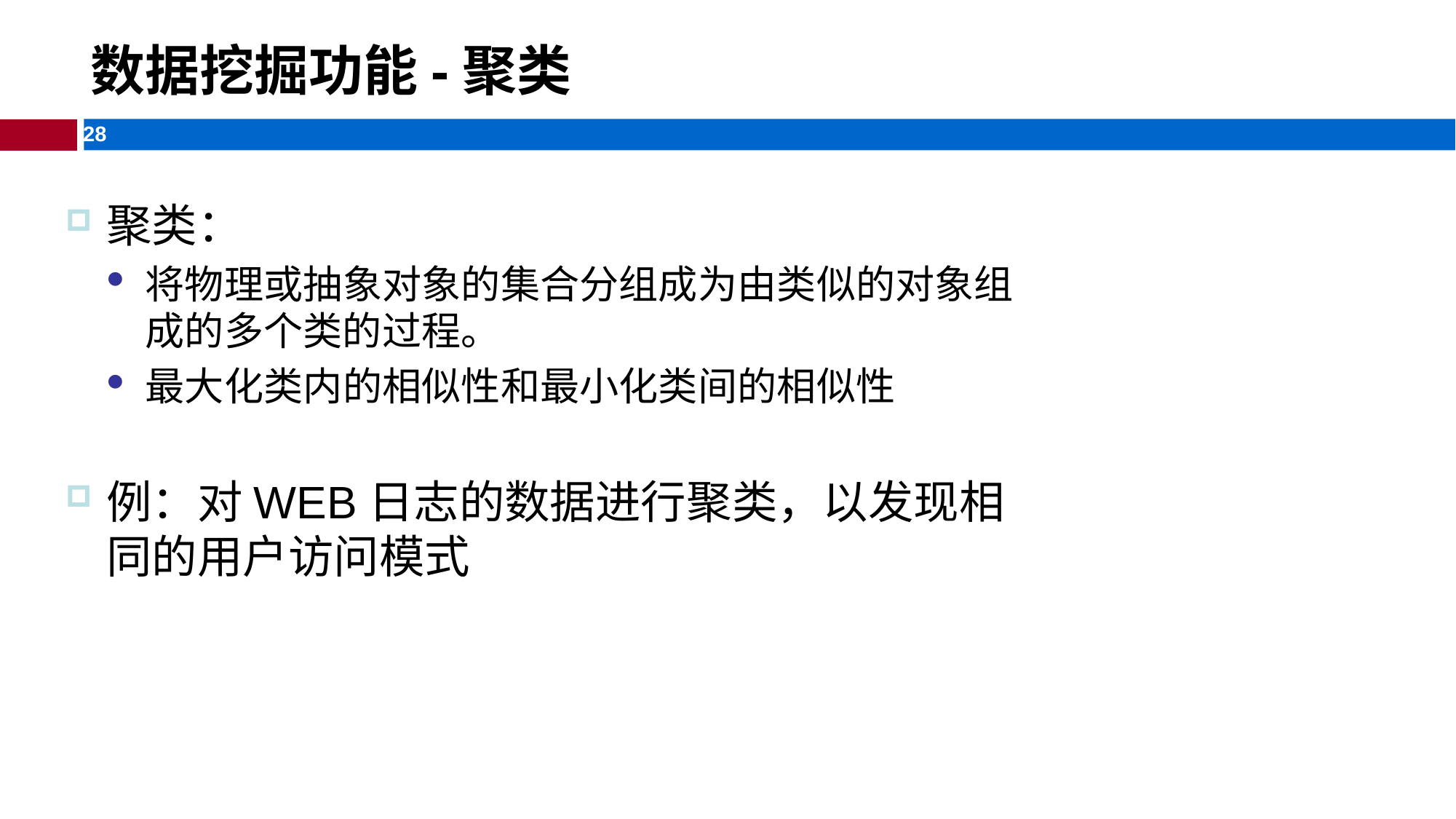

# 数据挖掘功能-聚类
聚类：
将物理或抽象对象的集合分组成为由类似的对象组成的多个类的过程。
最大化类内的相似性和最小化类间的相似性

例：对WEB日志的数据进行聚类，以发现相同的用户访问模式